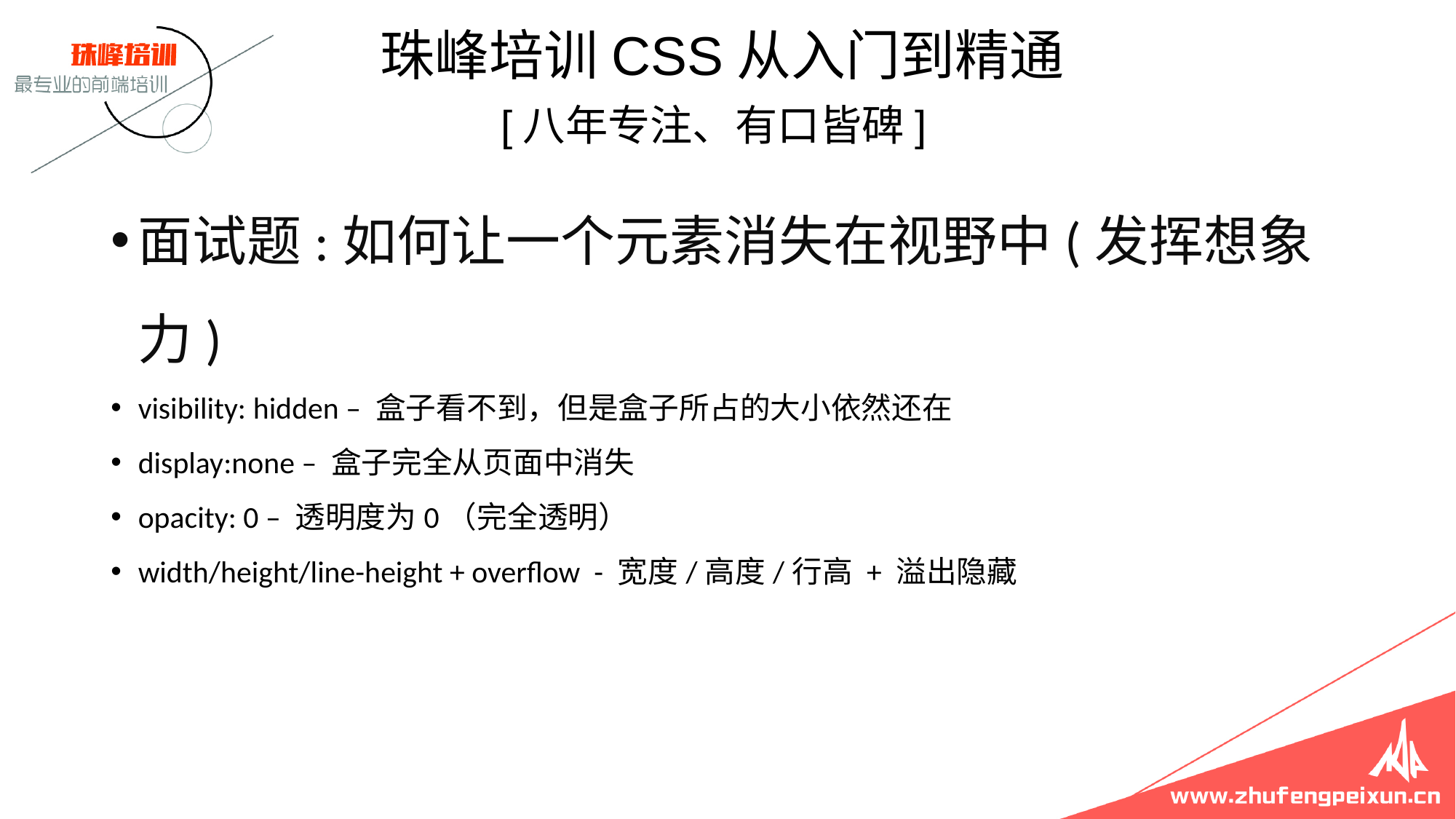

珠峰培训CSS从入门到精通
        [八年专注、有口皆碑]
面试题:如何让一个元素消失在视野中(发挥想象力)
visibility: hidden – 盒子看不到，但是盒子所占的大小依然还在
display:none – 盒子完全从页面中消失
opacity: 0 – 透明度为0（完全透明）
width/height/line-height + overflow  - 宽度/高度/行高 + 溢出隐藏